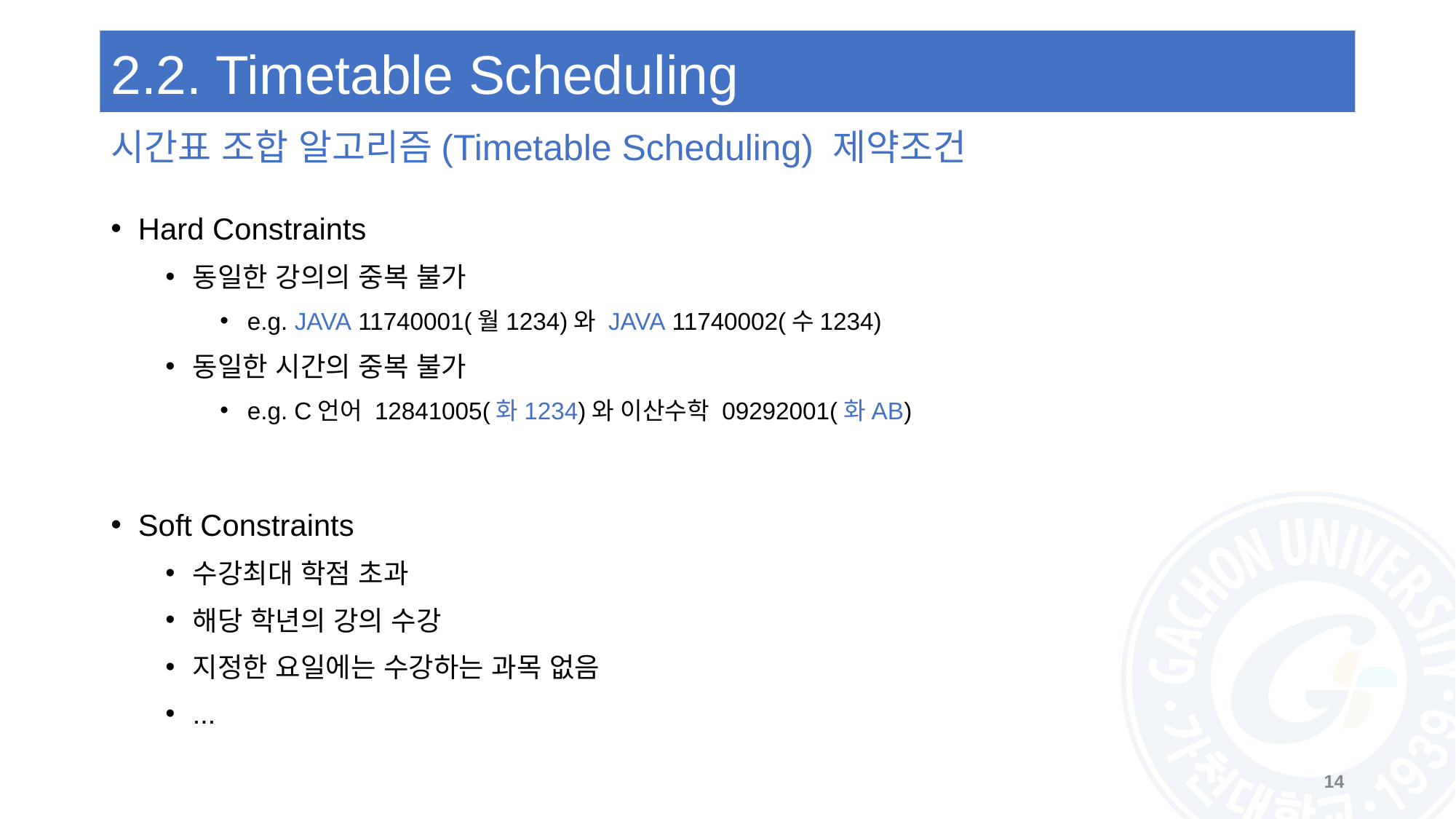

# 2.2. Timetable Scheduling
시간표 조합 알고리즘(Timetable Scheduling) 제약조건
Hard Constraints
동일한 강의의 중복 불가
e.g. JAVA 11740001(월1234)와 JAVA 11740002(수1234)
동일한 시간의 중복 불가
e.g. C언어 12841005(화1234)와 이산수학 09292001(화AB)

Soft Constraints
수강최대 학점 초과
해당 학년의 강의 수강
지정한 요일에는 수강하는 과목 없음
...
14